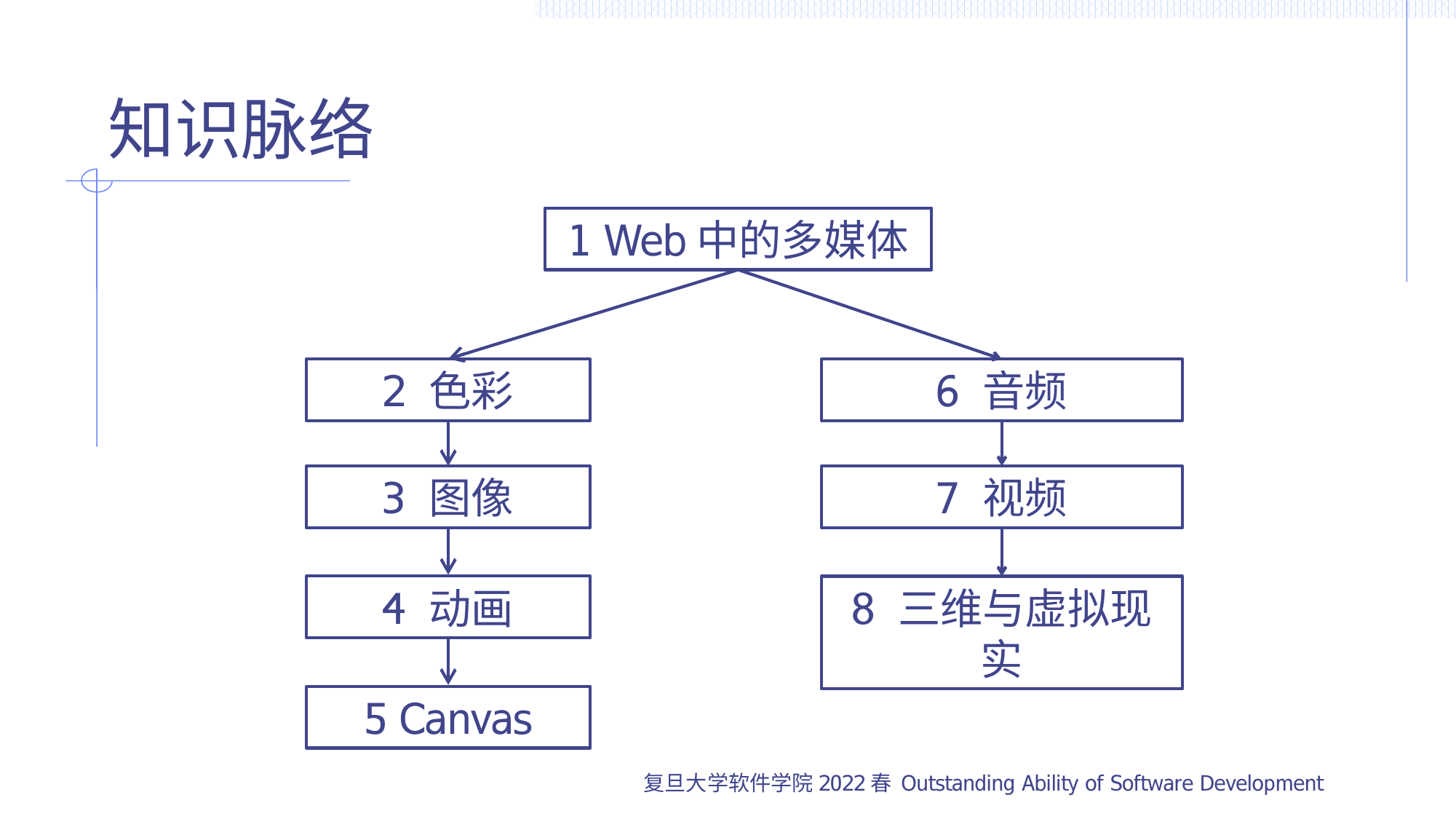

# 知识脉络
1 Web中的多媒体
2 色彩
6 音频
3 图像
7 视频
4 动画
8 三维与虚拟现实
5 Canvas